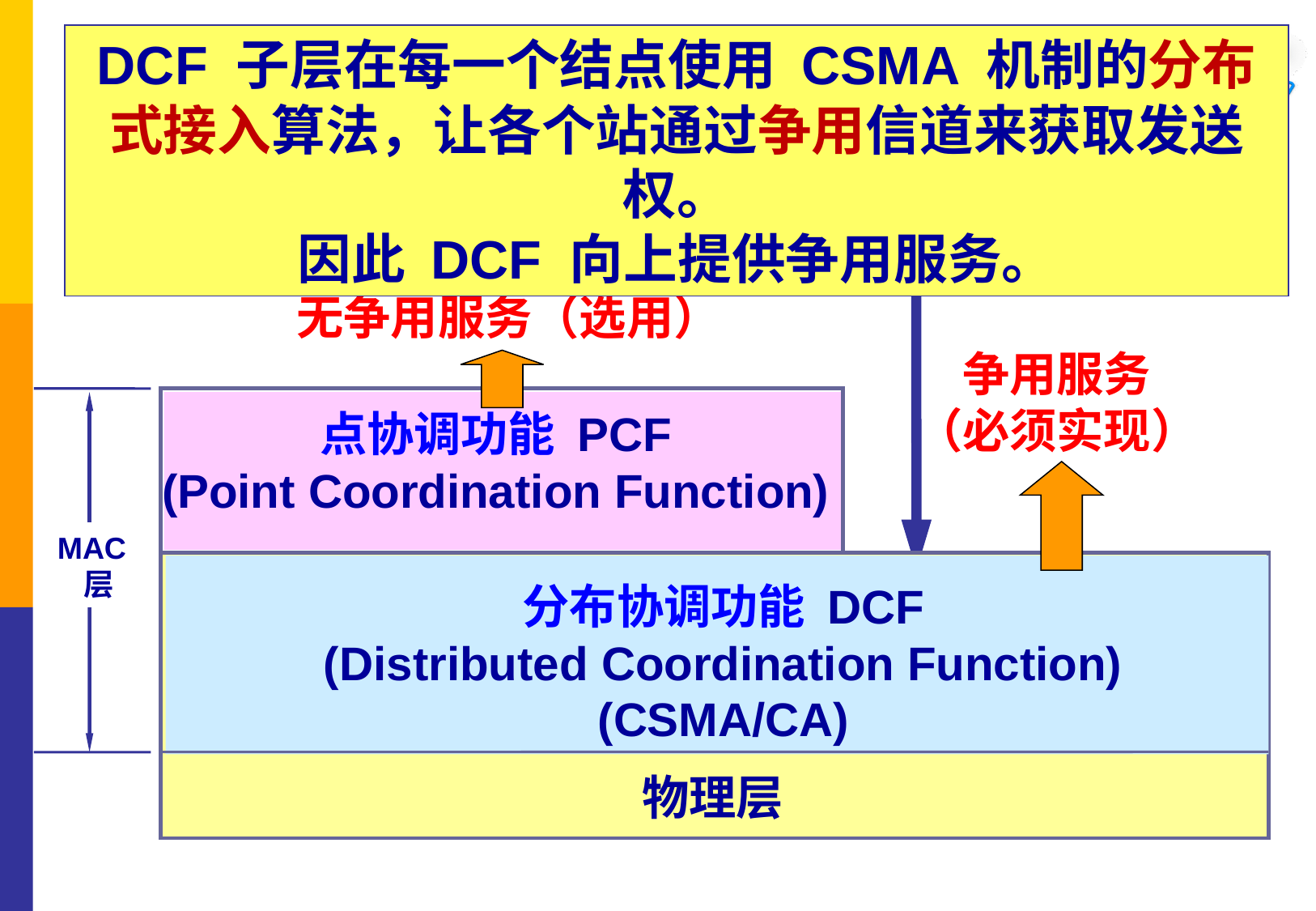

DCF 子层在每一个结点使用 CSMA 机制的分布式接入算法，让各个站通过争用信道来获取发送权。
因此 DCF 向上提供争用服务。
# 802.11 的 MAC 层

无争用服务（选用）
争用服务
（必须实现）

点协调功能 PCF
(Point Coordination Function)

MAC
 层

分布协调功能 DCF
(Distributed Coordination Function)
(CSMA/CA)

物理层